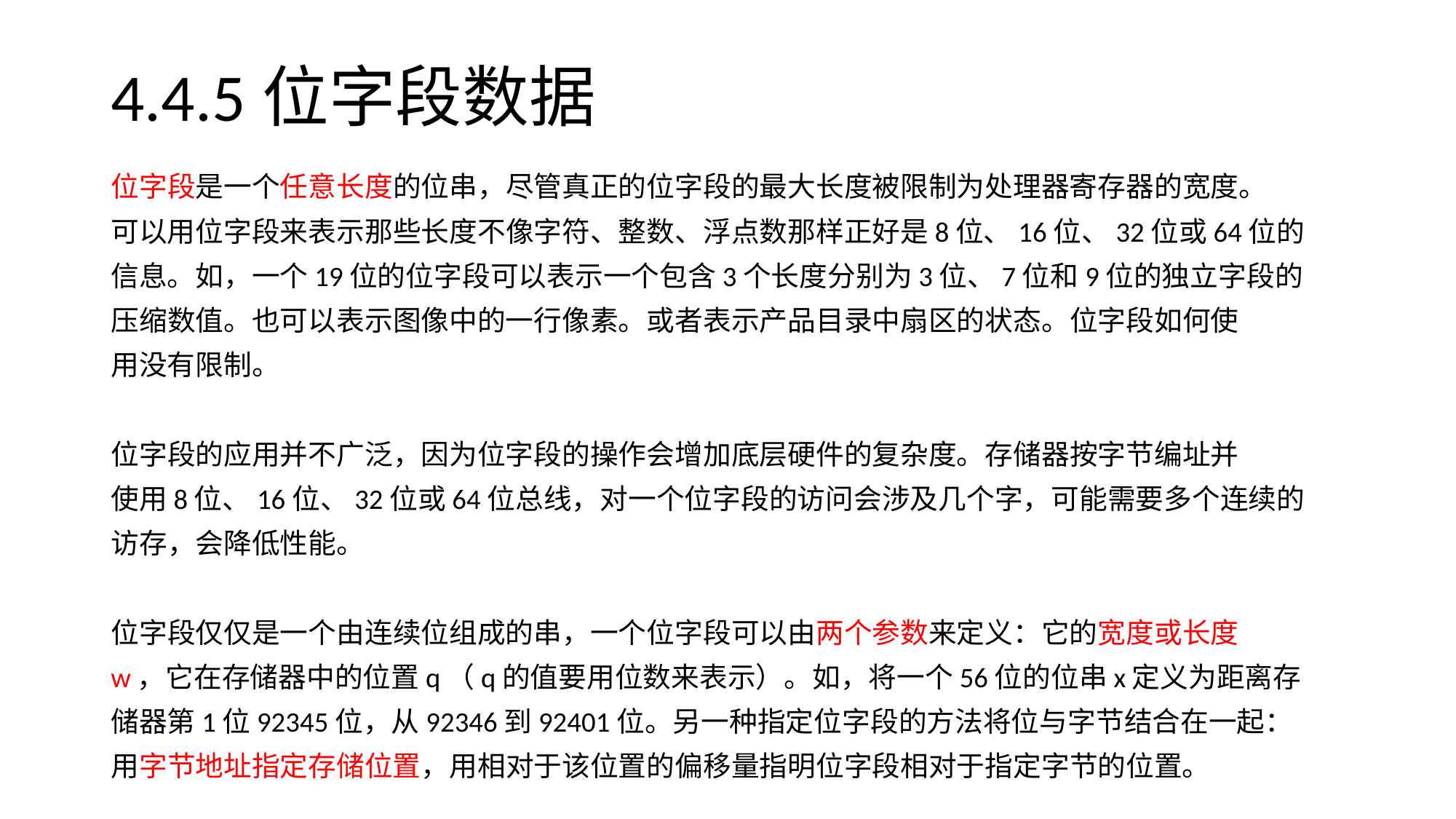

# 4.4.5位字段数据
位字段是一个任意长度的位串，尽管真正的位字段的最大长度被限制为处理器寄存器的宽度。
可以用位字段来表示那些长度不像字符、整数、浮点数那样正好是8位、16位、32位或64位的
信息。如，一个19位的位字段可以表示一个包含3个长度分别为3位、7位和9位的独立字段的
压缩数值。也可以表示图像中的一行像素。或者表示产品目录中扇区的状态。位字段如何使
用没有限制。

位字段的应用并不广泛，因为位字段的操作会增加底层硬件的复杂度。存储器按字节编址并
使用8位、16位、32位或64位总线，对一个位字段的访问会涉及几个字，可能需要多个连续的
访存，会降低性能。

位字段仅仅是一个由连续位组成的串，一个位字段可以由两个参数来定义：它的宽度或长度
w，它在存储器中的位置q（q的值要用位数来表示）。如，将一个56位的位串x定义为距离存
储器第1位92345位，从92346到92401位。另一种指定位字段的方法将位与字节结合在一起：
用字节地址指定存储位置，用相对于该位置的偏移量指明位字段相对于指定字节的位置。